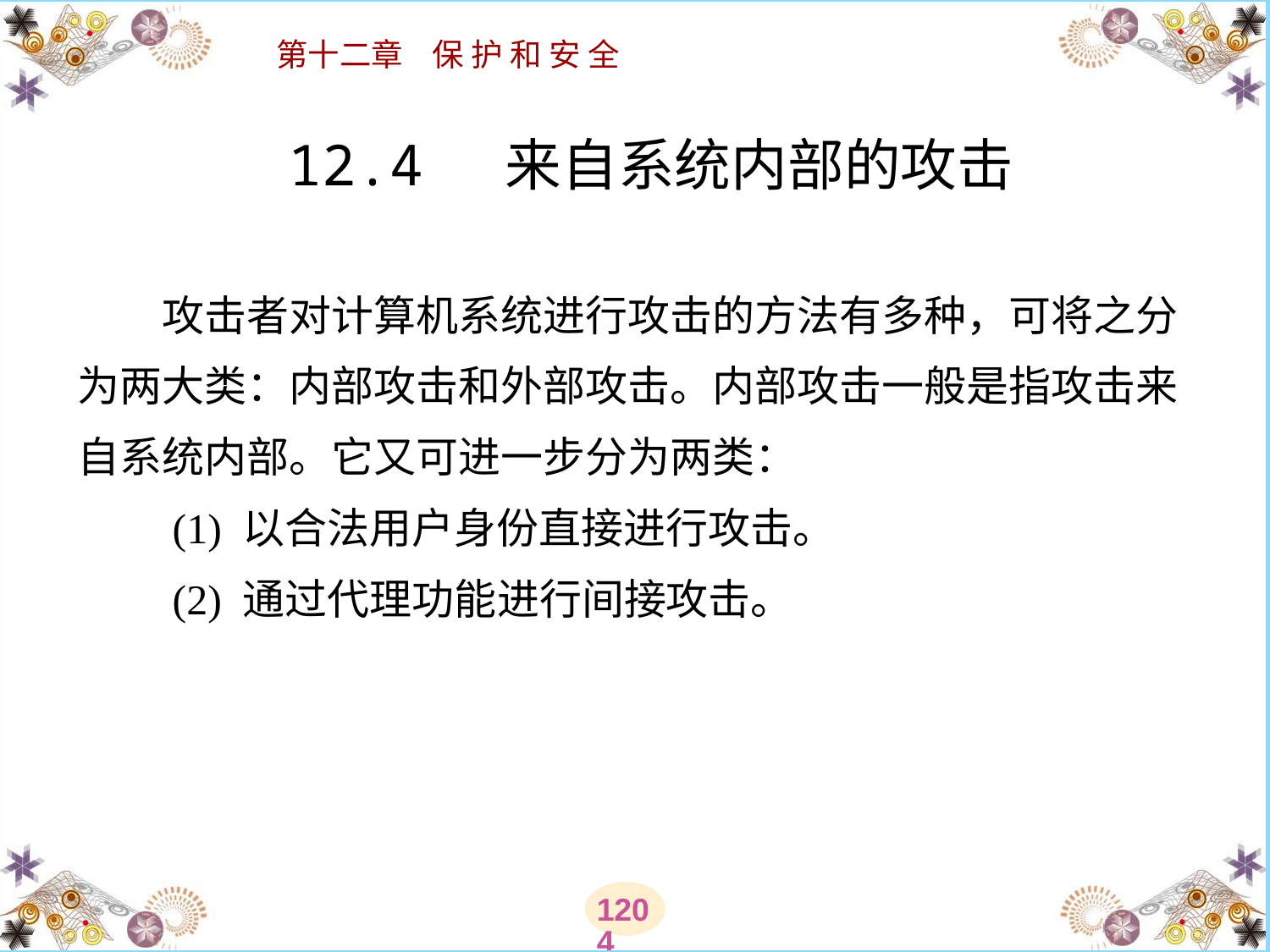

# 12.4  来自系统内部的攻击 　　攻击者对计算机系统进行攻击的方法有多种，可将之分为两大类：内部攻击和外部攻击。内部攻击一般是指攻击来自系统内部。它又可进一步分为两类： 　　(1) 以合法用户身份直接进行攻击。 　　(2) 通过代理功能进行间接攻击。